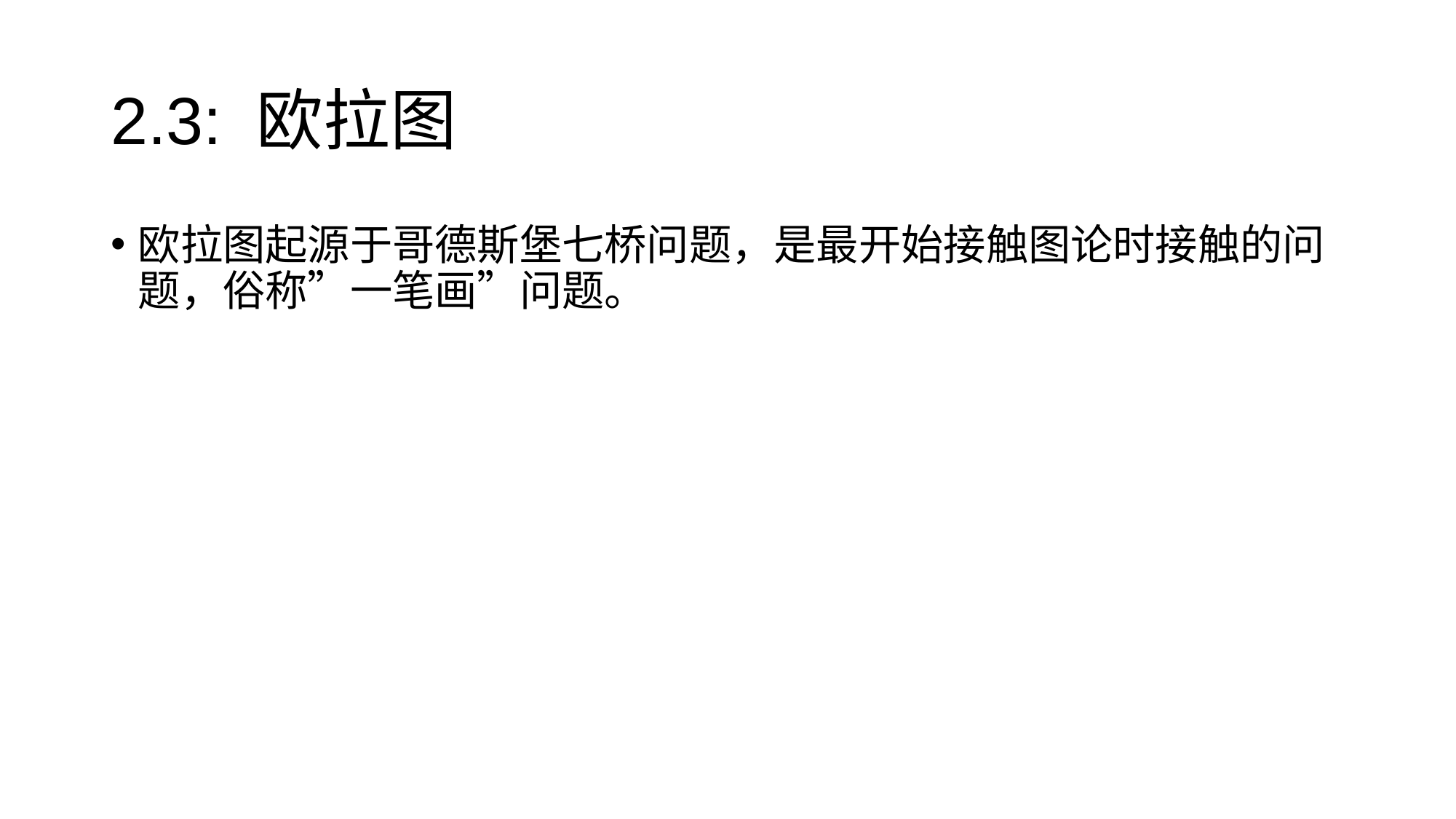

# 2.3: 欧拉图
欧拉图起源于哥德斯堡七桥问题，是最开始接触图论时接触的问题，俗称”一笔画”问题。